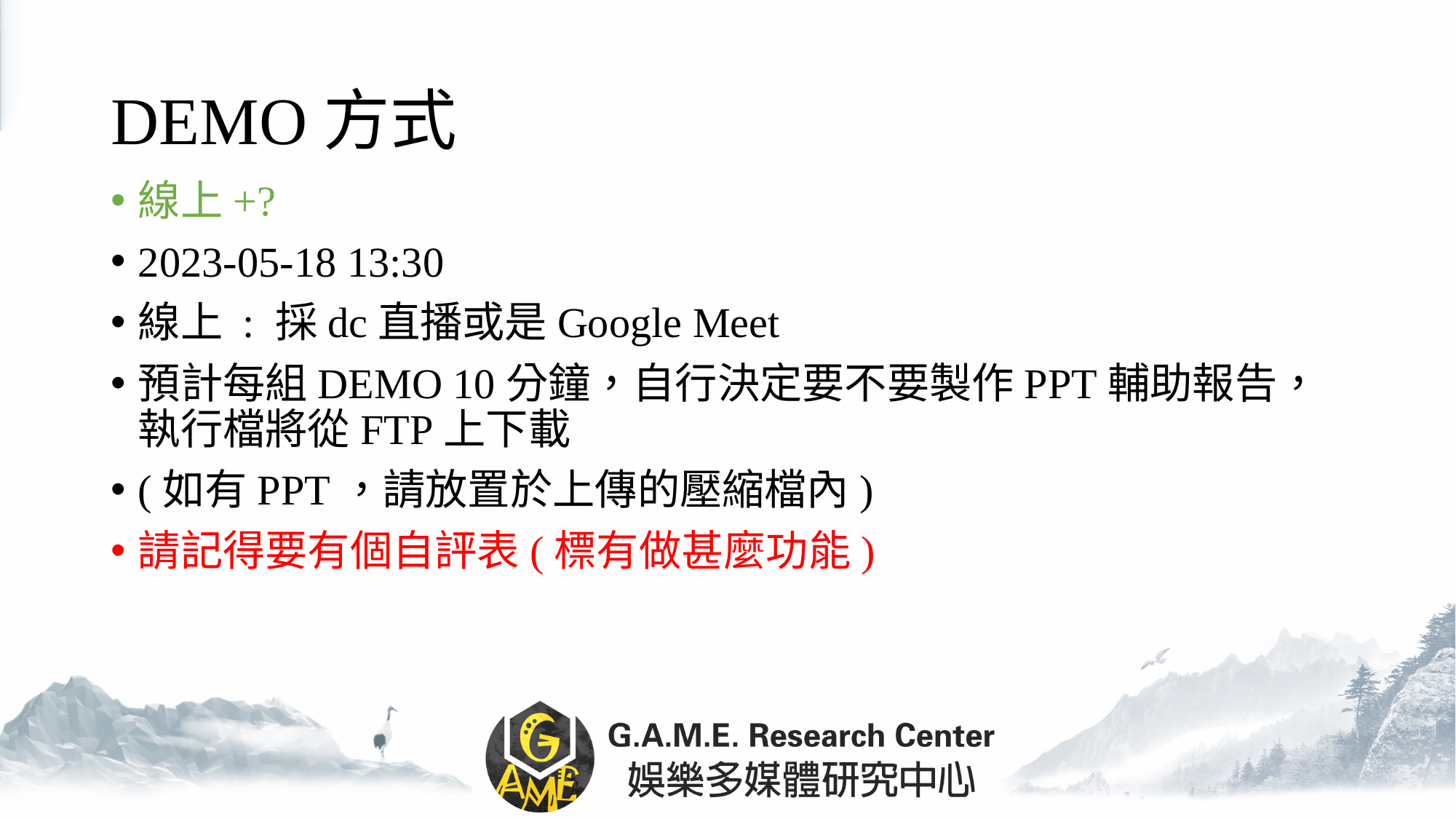

# DEMO方式
線上+?
2023-05-18 13:30
線上 : 採dc直播或是Google Meet
預計每組DEMO 10分鐘，自行決定要不要製作PPT輔助報告，執行檔將從FTP上下載
(如有PPT，請放置於上傳的壓縮檔內)
請記得要有個自評表(標有做甚麼功能)